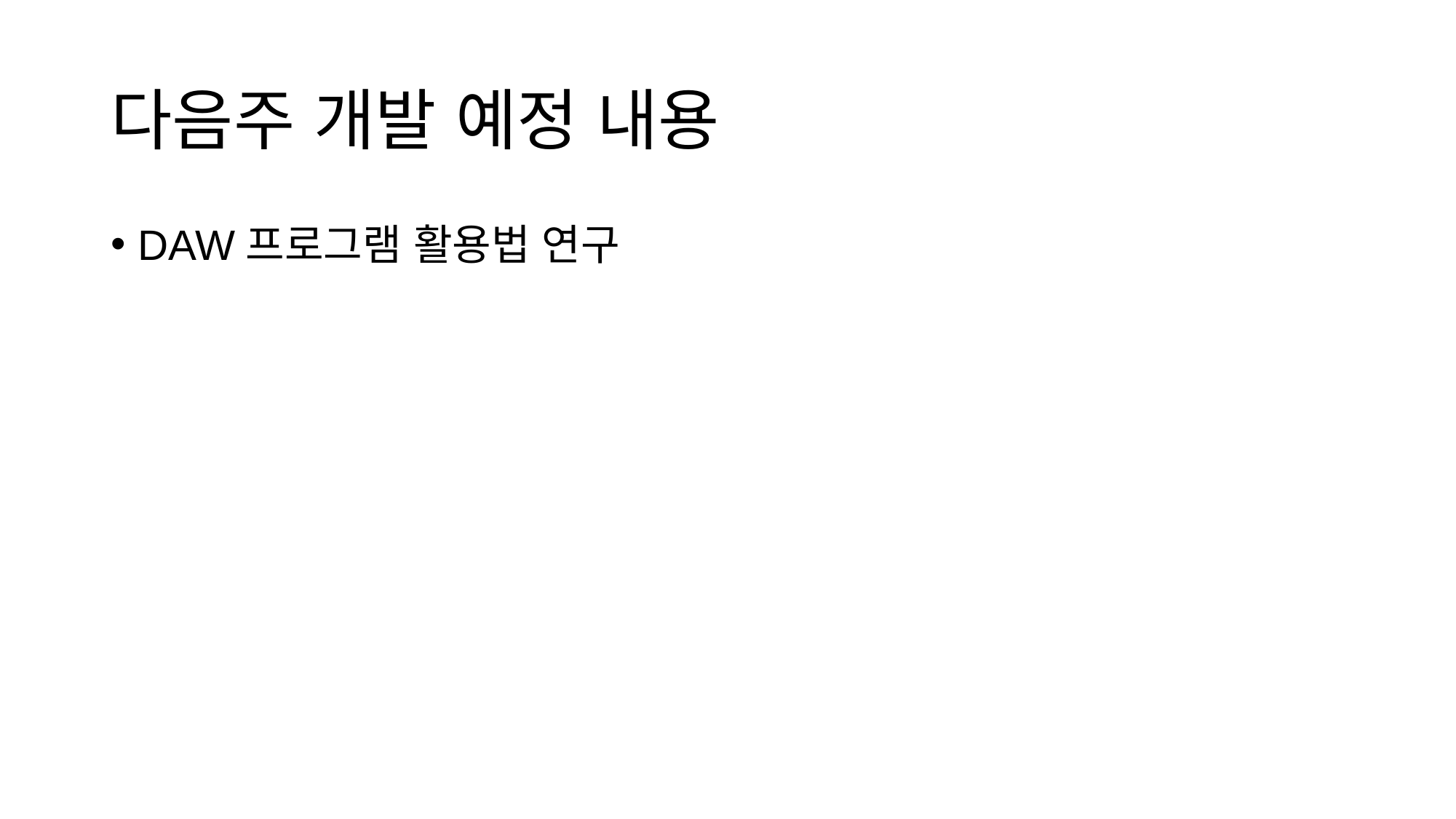

# 다음주 개발 예정 내용
DAW프로그램 활용법 연구